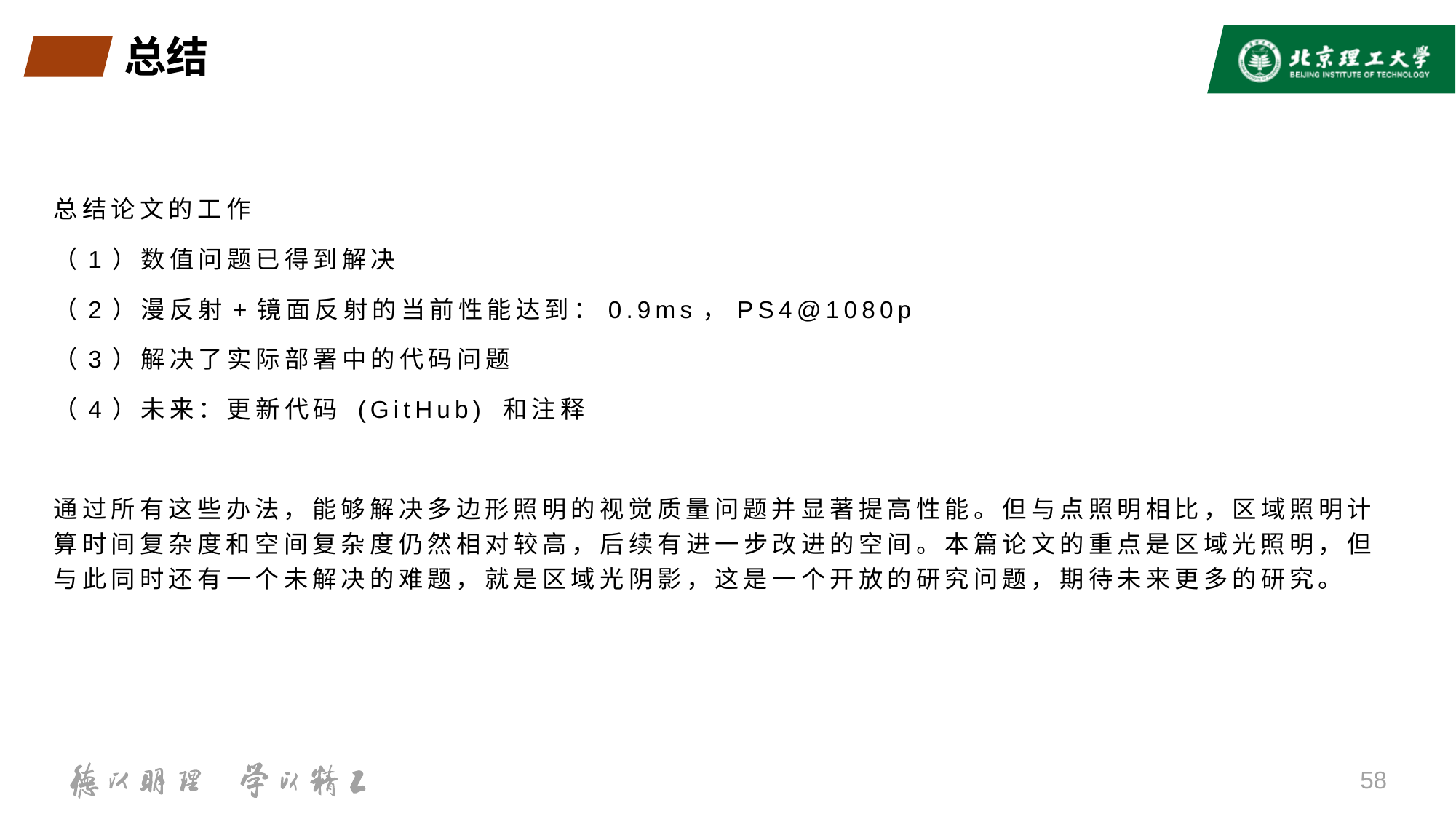

# 总结

总结论文的工作
（1）数值问题已得到解决
（2）漫反射+镜面反射的当前性能达到：0.9ms，PS4@1080p
（3）解决了实际部署中的代码问题
（4）未来：更新代码 (GitHub) 和注释

通过所有这些办法，能够解决多边形照明的视觉质量问题并显著提高性能。但与点照明相比，区域照明计算时间复杂度和空间复杂度仍然相对较高，后续有进一步改进的空间。本篇论文的重点是区域光照明，但与此同时还有一个未解决的难题，就是区域光阴影，这是一个开放的研究问题，期待未来更多的研究。